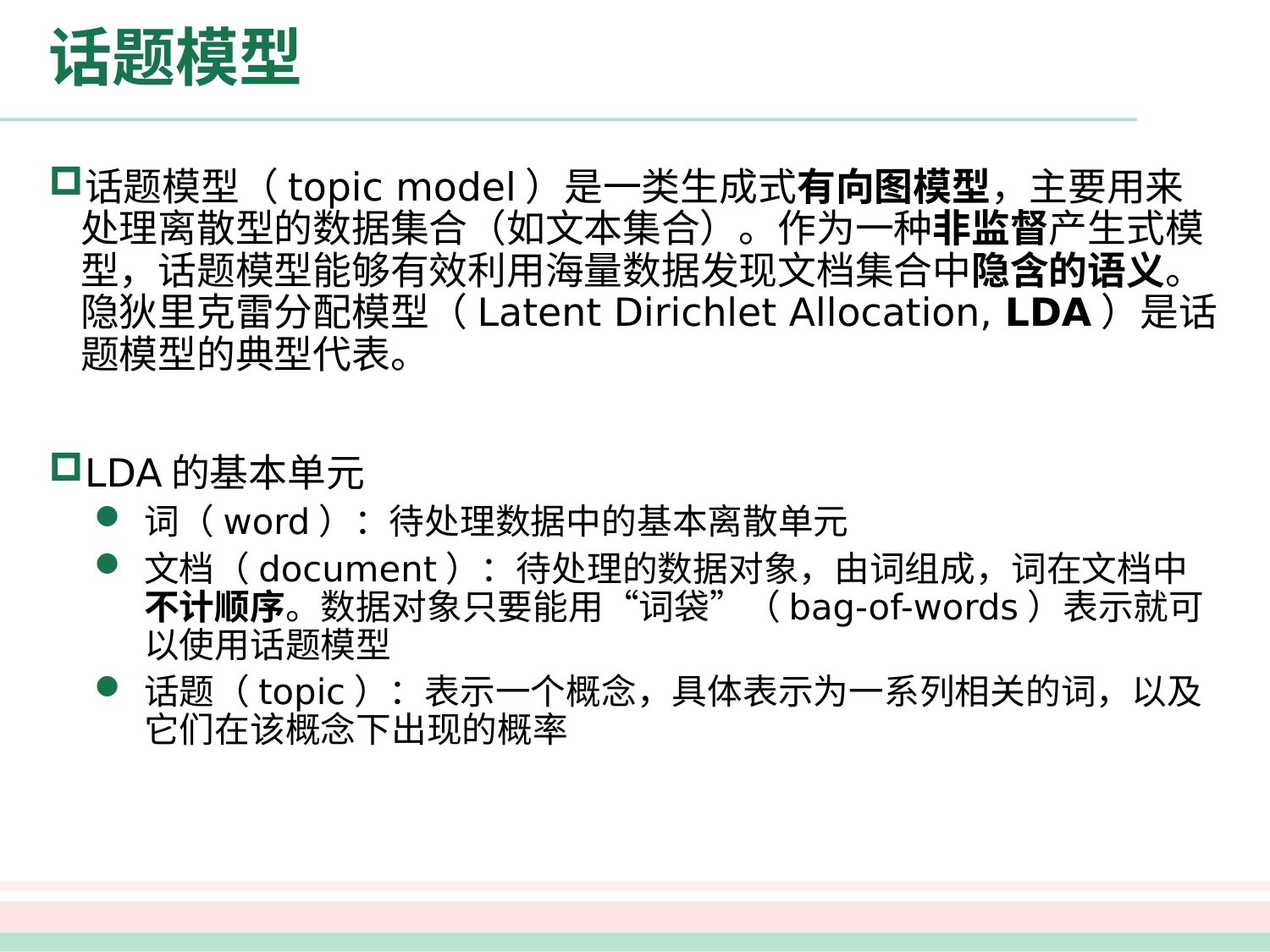

# 话题模型
话题模型（topic model）是一类生成式有向图模型，主要用来处理离散型的数据集合（如文本集合）。作为一种非监督产生式模型，话题模型能够有效利用海量数据发现文档集合中隐含的语义。隐狄里克雷分配模型（Latent Dirichlet Allocation, LDA）是话题模型的典型代表。

LDA的基本单元
词（word）：待处理数据中的基本离散单元
文档（document）：待处理的数据对象，由词组成，词在文档中不计顺序。数据对象只要能用“词袋”（bag-of-words）表示就可以使用话题模型
话题（topic）：表示一个概念，具体表示为一系列相关的词，以及它们在该概念下出现的概率